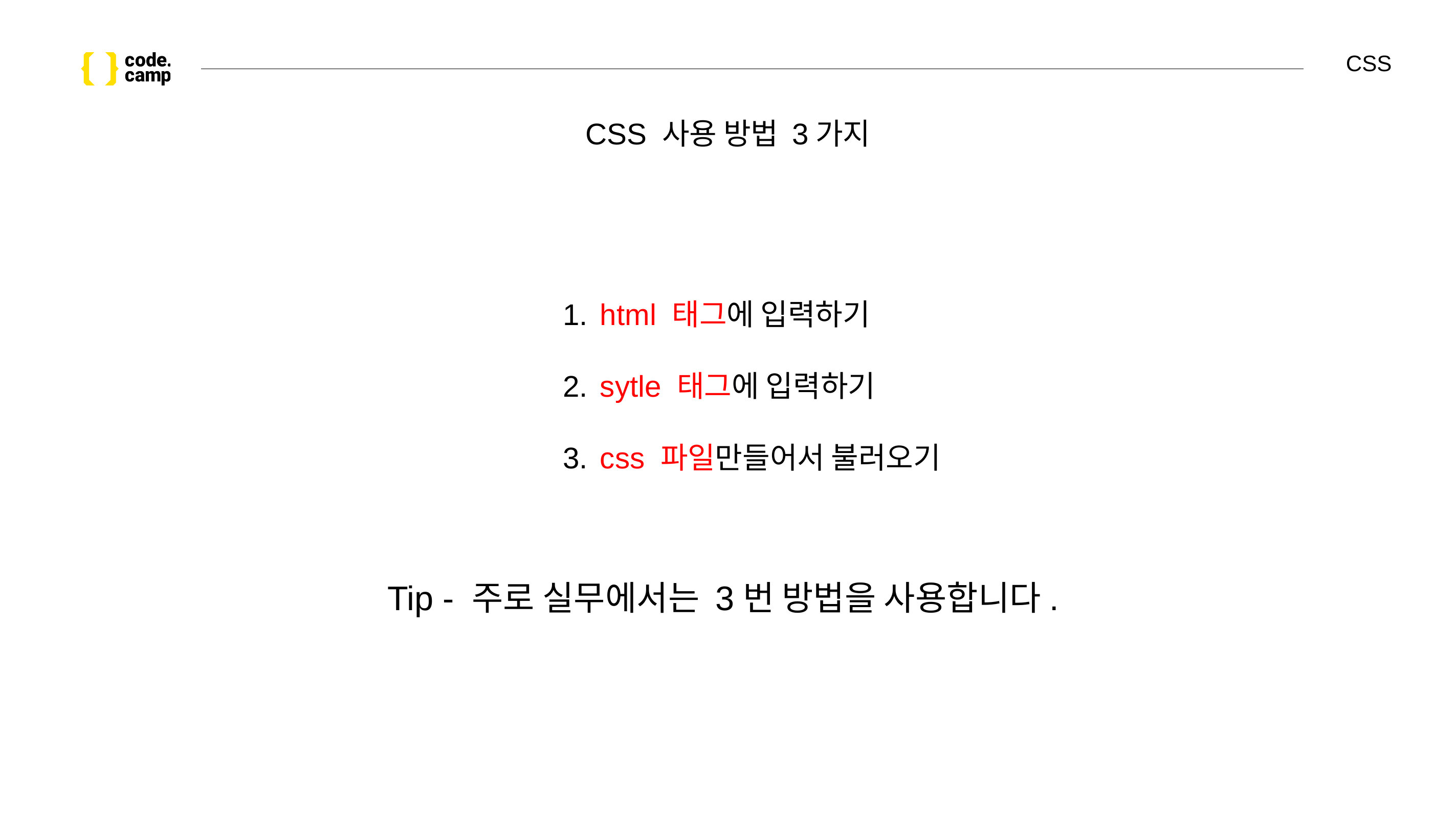

# CSS

CSS 사용 방법 3가지
 html 태그에 입력하기
 sytle 태그에 입력하기
 css 파일만들어서 불러오기
Tip - 주로 실무에서는 3번 방법을 사용합니다.